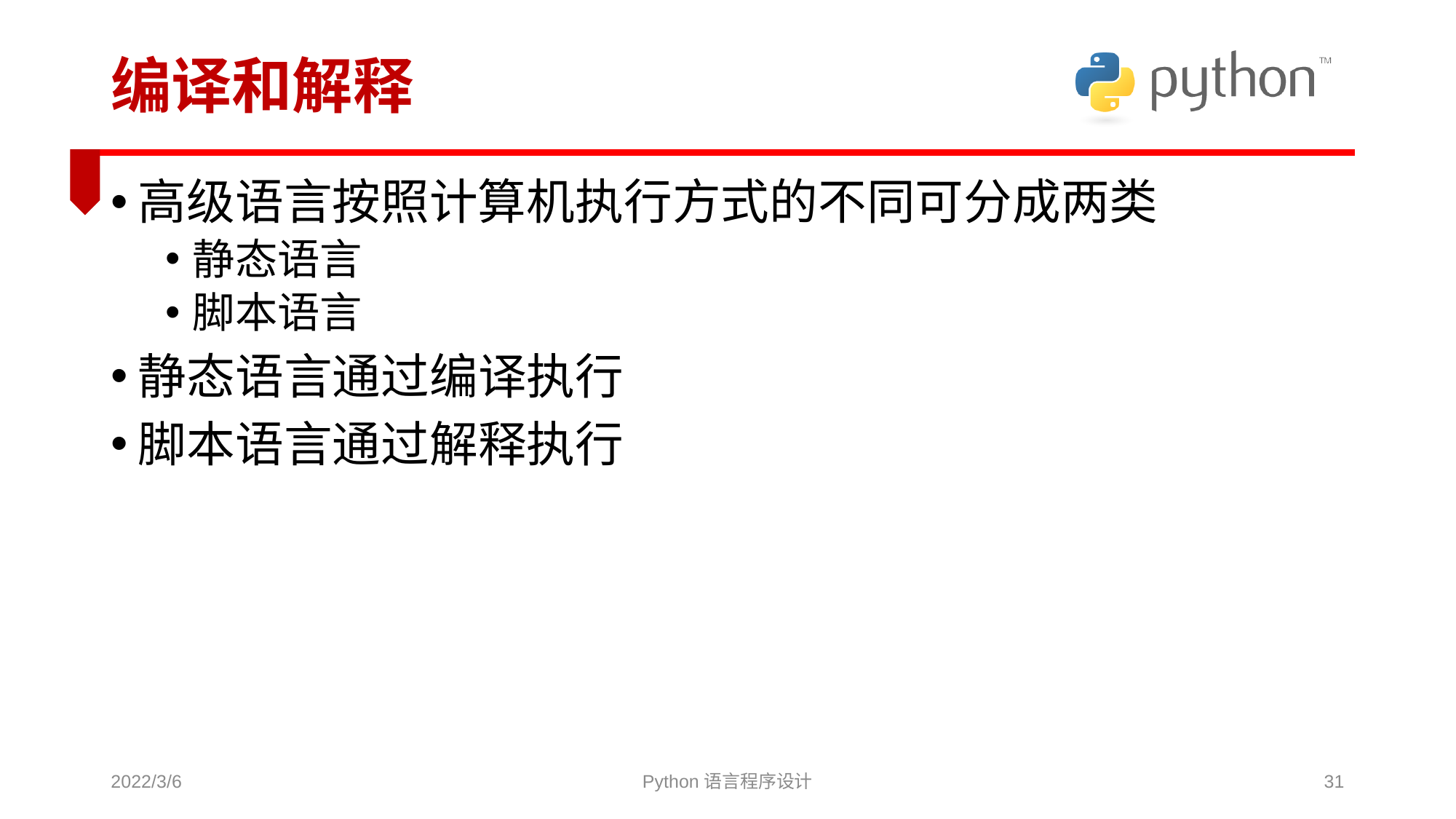

# 编译和解释
高级语言按照计算机执行方式的不同可分成两类
静态语言
脚本语言
静态语言通过编译执行
脚本语言通过解释执行

2022/3/6
Python语言程序设计
31